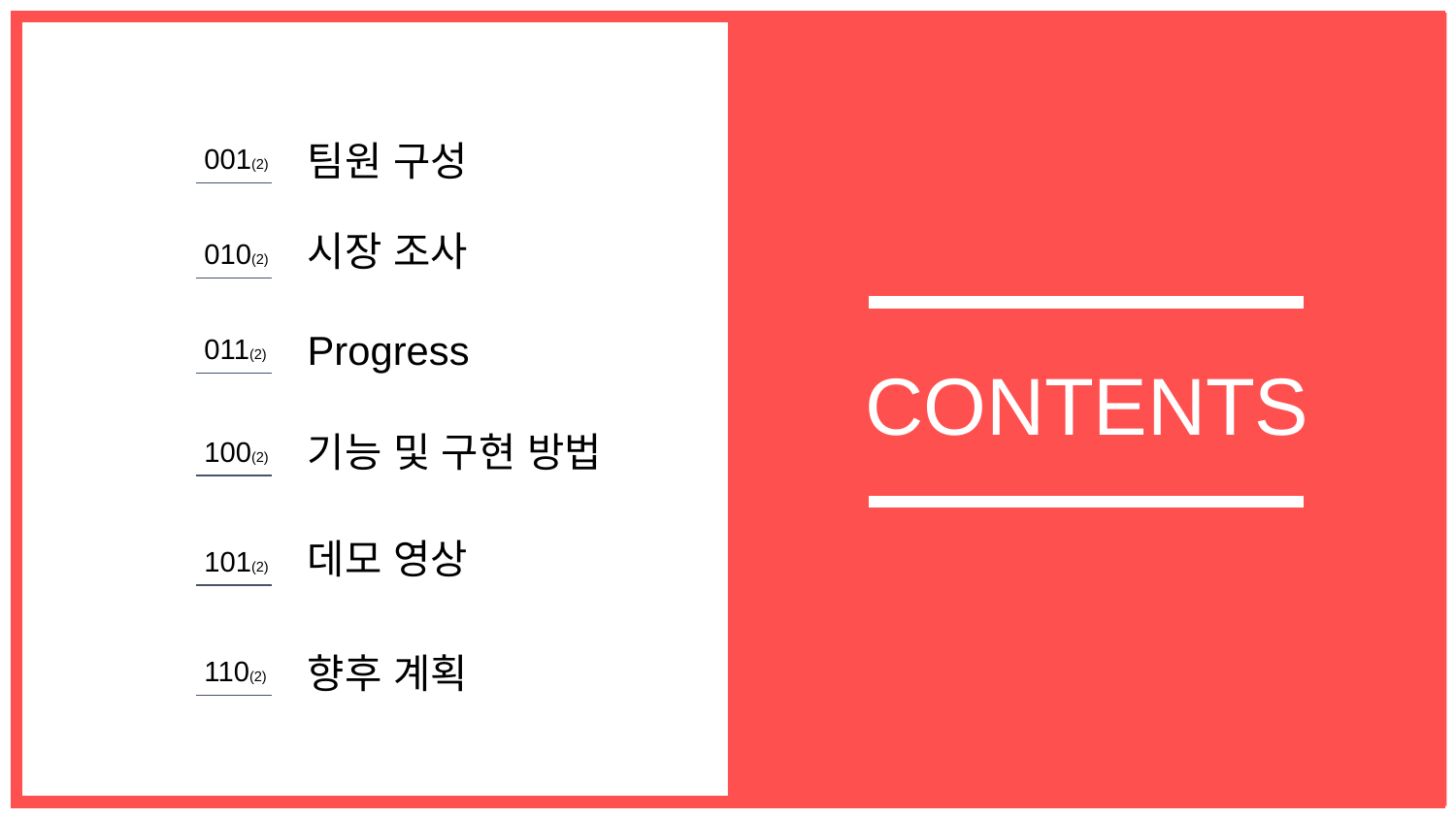

001(2)
팀원 구성
시장 조사
010(2)
CONTENTS
Progress
011(2)
기능 및 구현 방법
100(2)
데모 영상
101(2)
110(2)
향후 계획